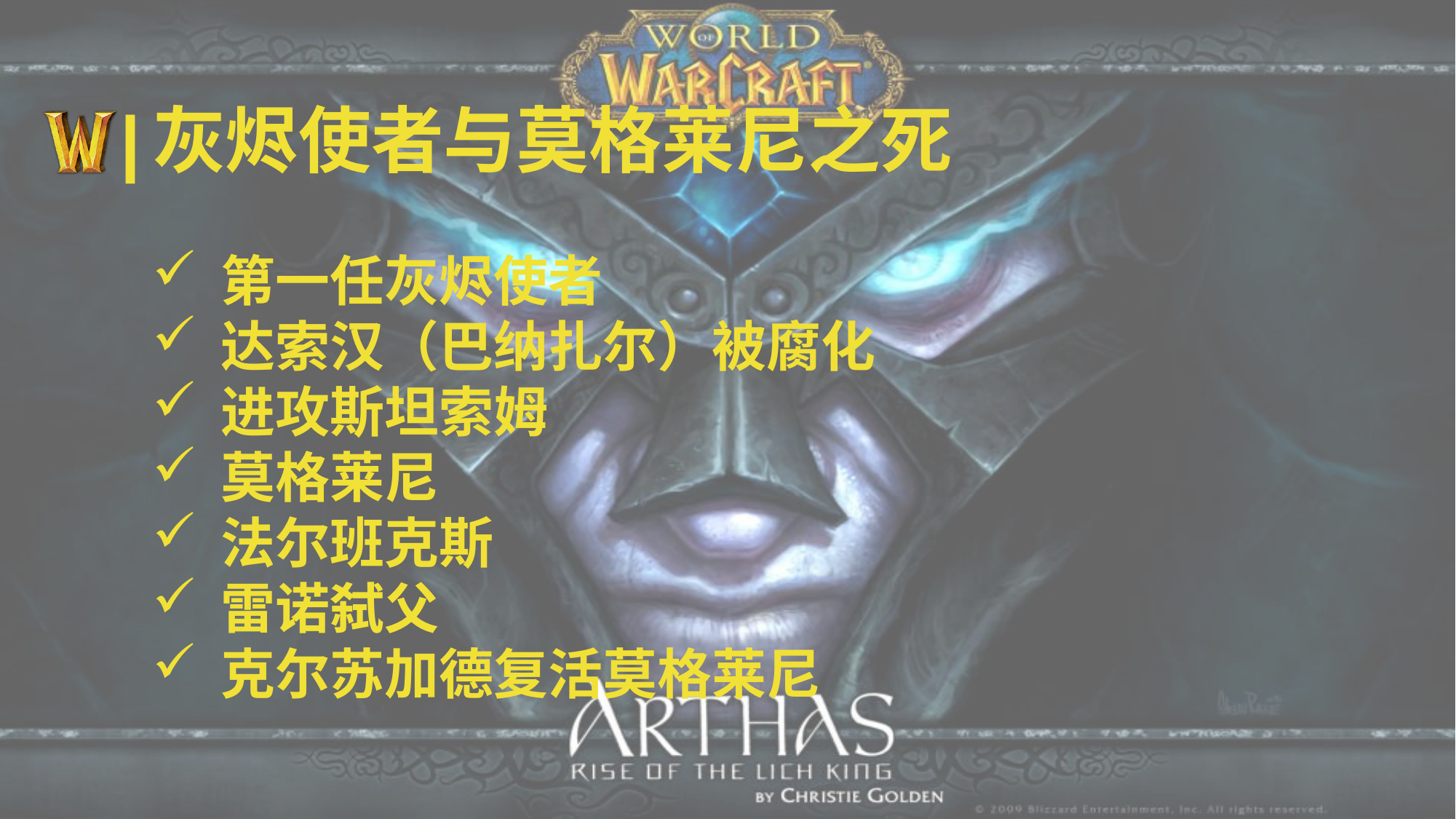

# 灰烬使者与莫格莱尼之死
第一任灰烬使者
达索汉（巴纳扎尔）被腐化
进攻斯坦索姆
莫格莱尼
法尔班克斯
雷诺弑父
克尔苏加德复活莫格莱尼